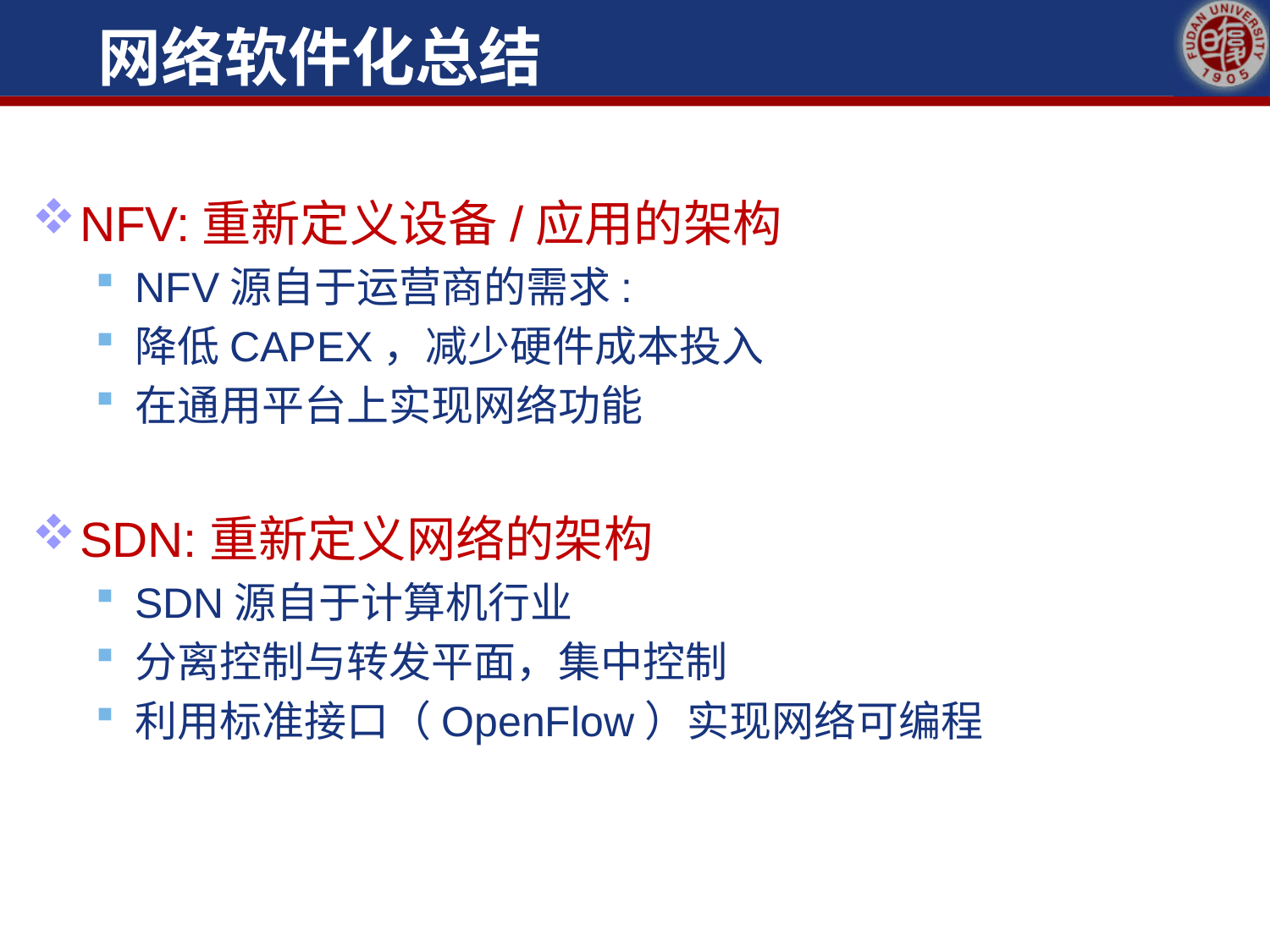

# 网络软件化总结
NFV:重新定义设备/应用的架构
NFV源自于运营商的需求:
降低CAPEX，减少硬件成本投入
在通用平台上实现网络功能

SDN:重新定义网络的架构
SDN源自于计算机行业
分离控制与转发平面，集中控制
利用标准接口（OpenFlow）实现网络可编程